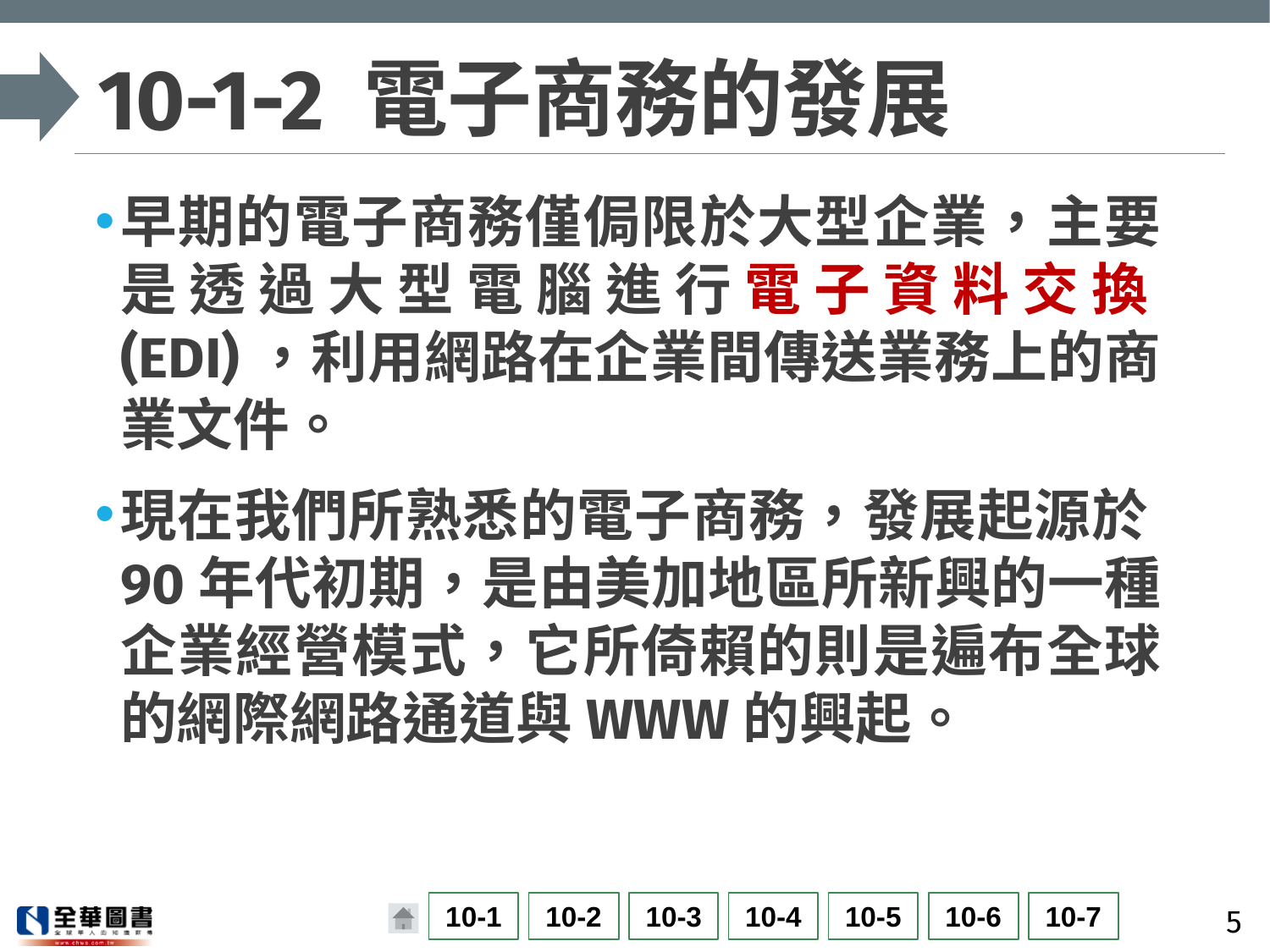

# 10-1-2 電子商務的發展
早期的電子商務僅侷限於大型企業，主要是透過大型電腦進行電子資料交換(EDI)，利用網路在企業間傳送業務上的商業文件。
現在我們所熟悉的電子商務，發展起源於90年代初期，是由美加地區所新興的一種企業經營模式，它所倚賴的則是遍布全球的網際網路通道與WWW的興起。
5